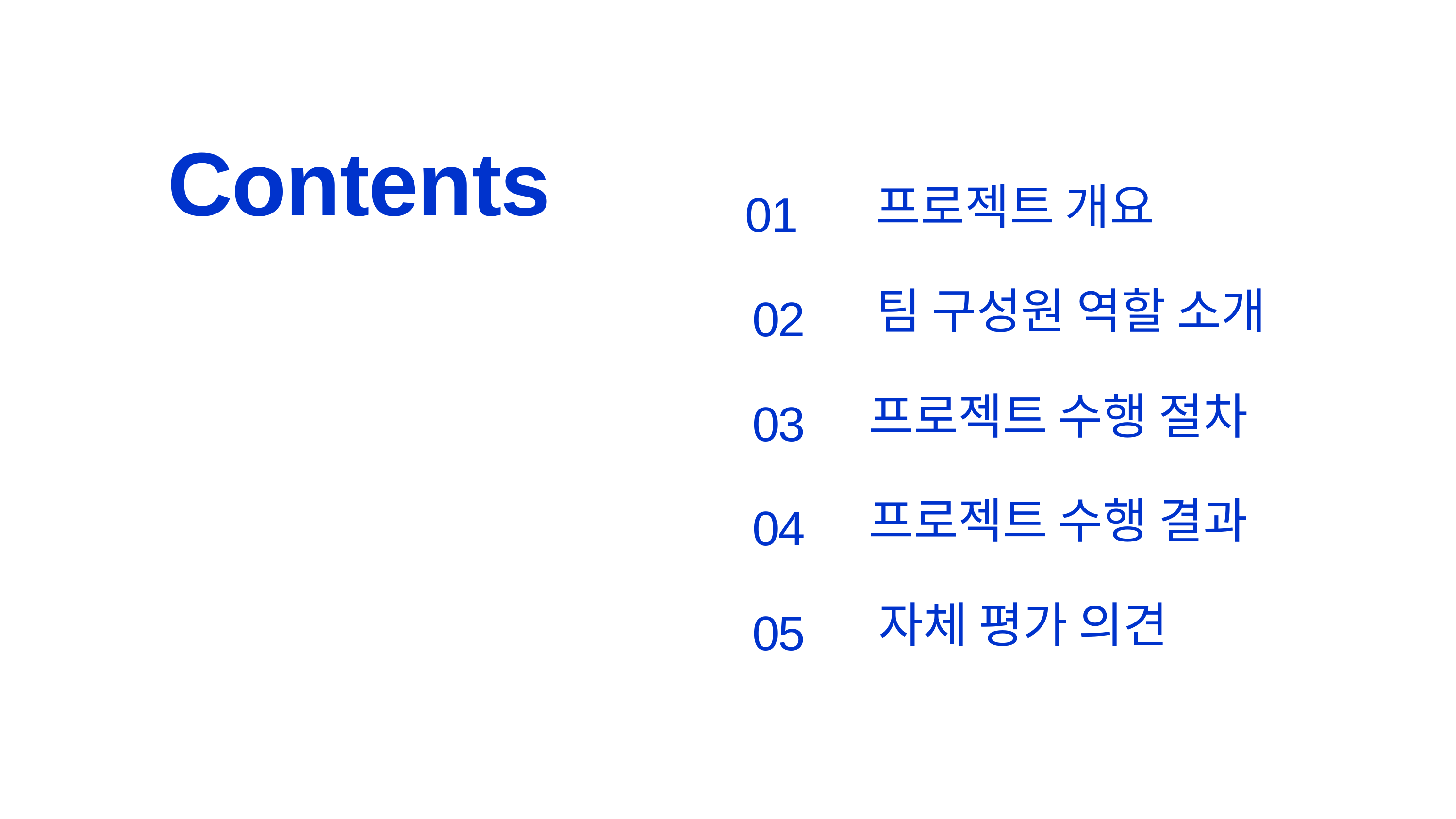

Contents
프로젝트 개요
01
팀 구성원 역할 소개
02
프로젝트 수행 절차
03
프로젝트 수행 결과
04
자체 평가 의견
05